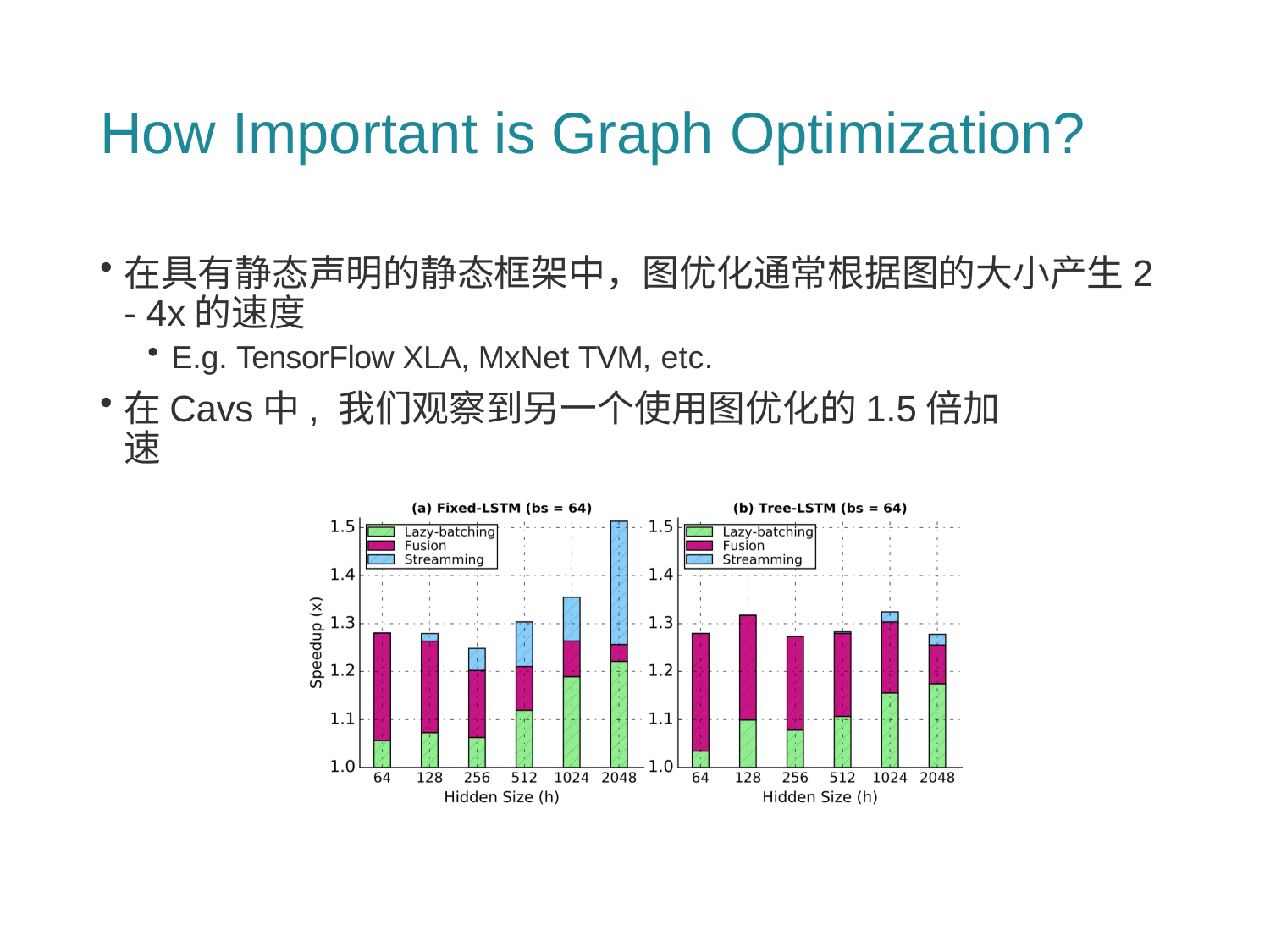

# How Important is Graph Optimization?
在具有静态声明的静态框架中，图优化通常根据图的大小产生2 - 4x的速度
E.g. TensorFlow XLA, MxNet TVM, etc.
在Cavs中, 我们观察到另一个使用图优化的1.5倍加速